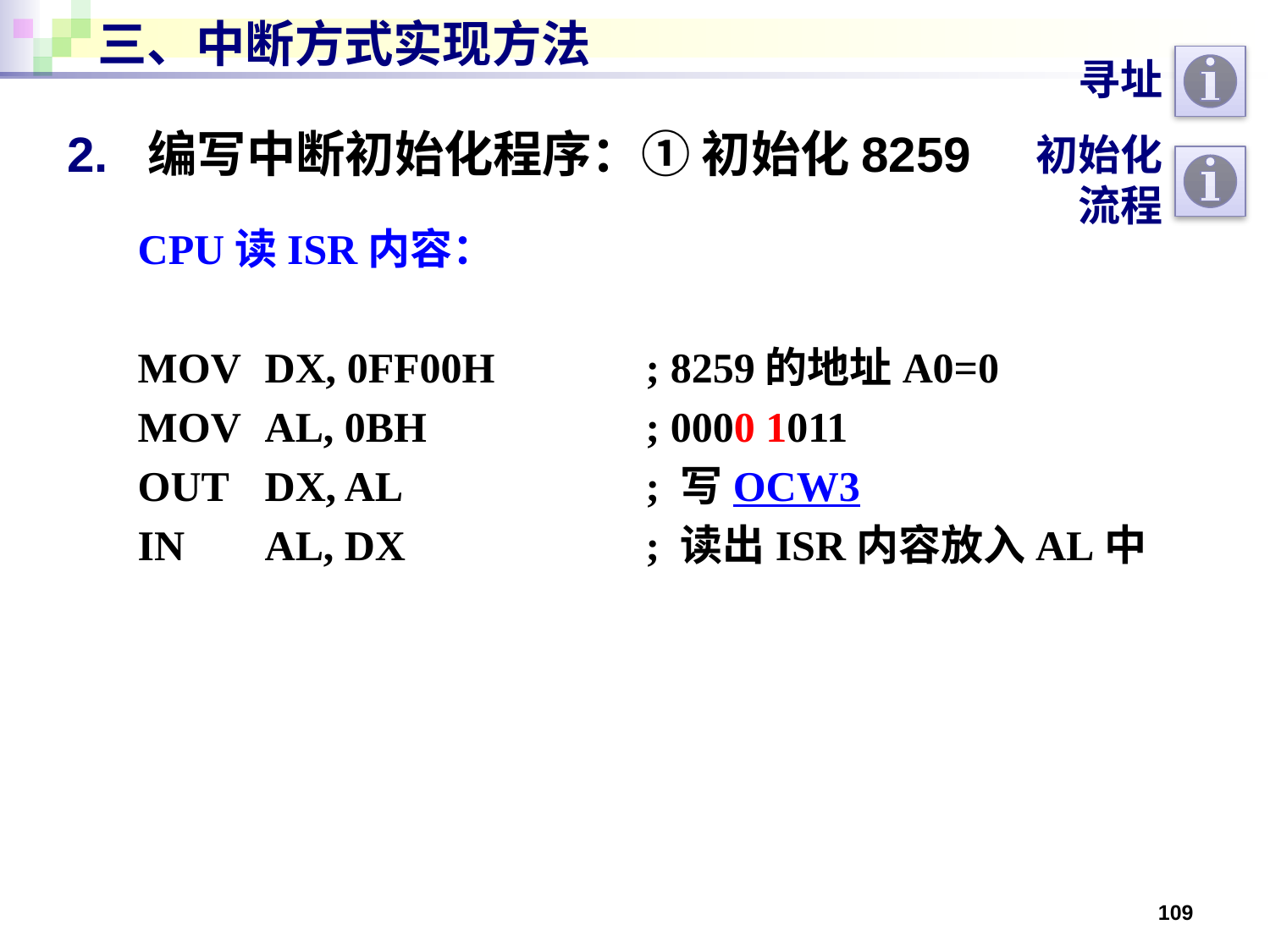

# 三、中断方式实现方法
寻址

2.  编写中断初始化程序：① 初始化8259
初始化
流程

CPU读ISR内容：

MOV	DX, 0FF00H		; 8259的地址A0=0
MOV	AL, 0BH		; 0000 1011
OUT	DX, AL		; 写OCW3
IN	AL, DX		; 读出ISR内容放入AL中
109